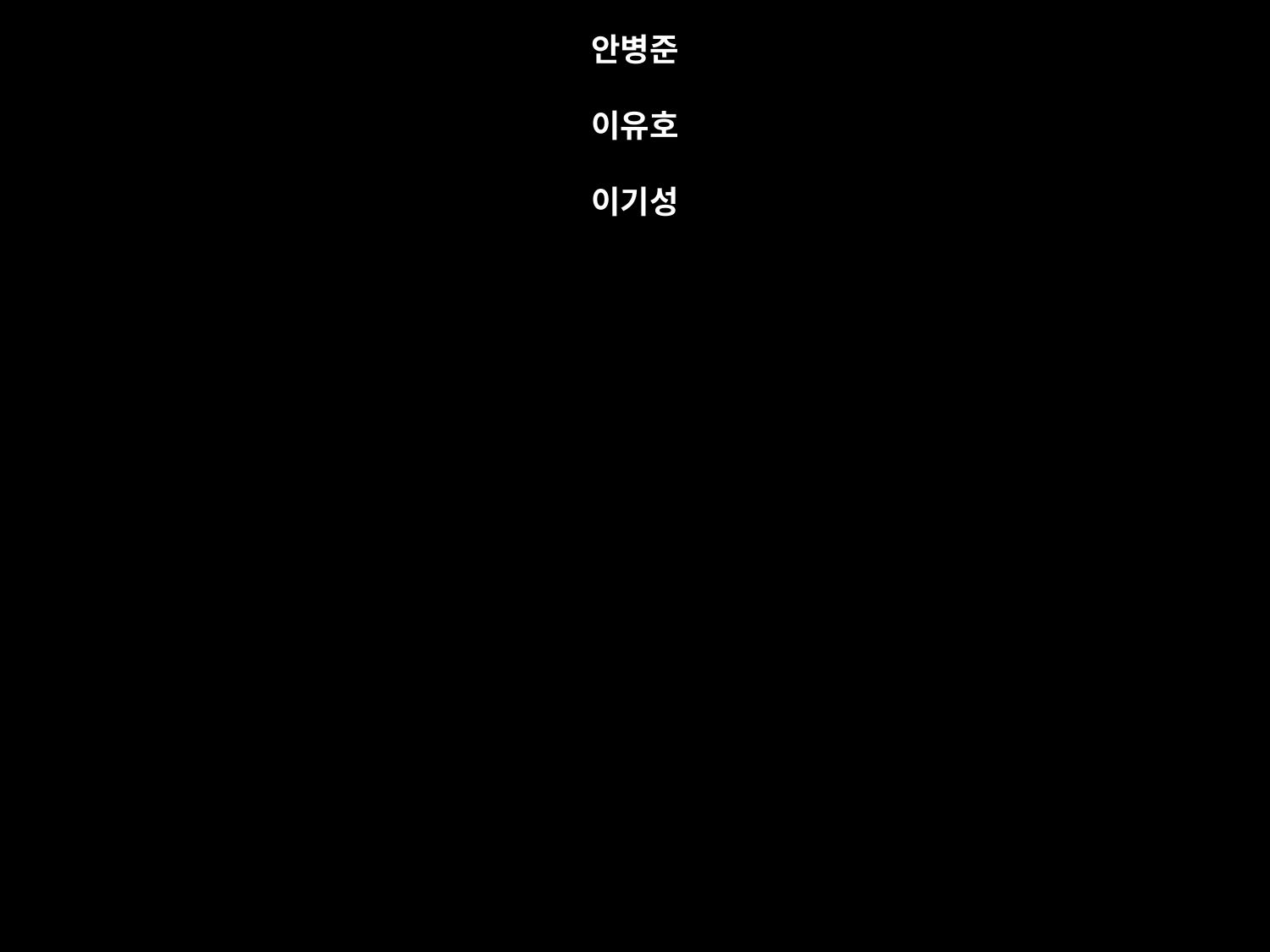

이 PPT를 한성원 교수님께 바칩니다♥

이민수

이용균

권기준

안병준

이유호

이기성

#